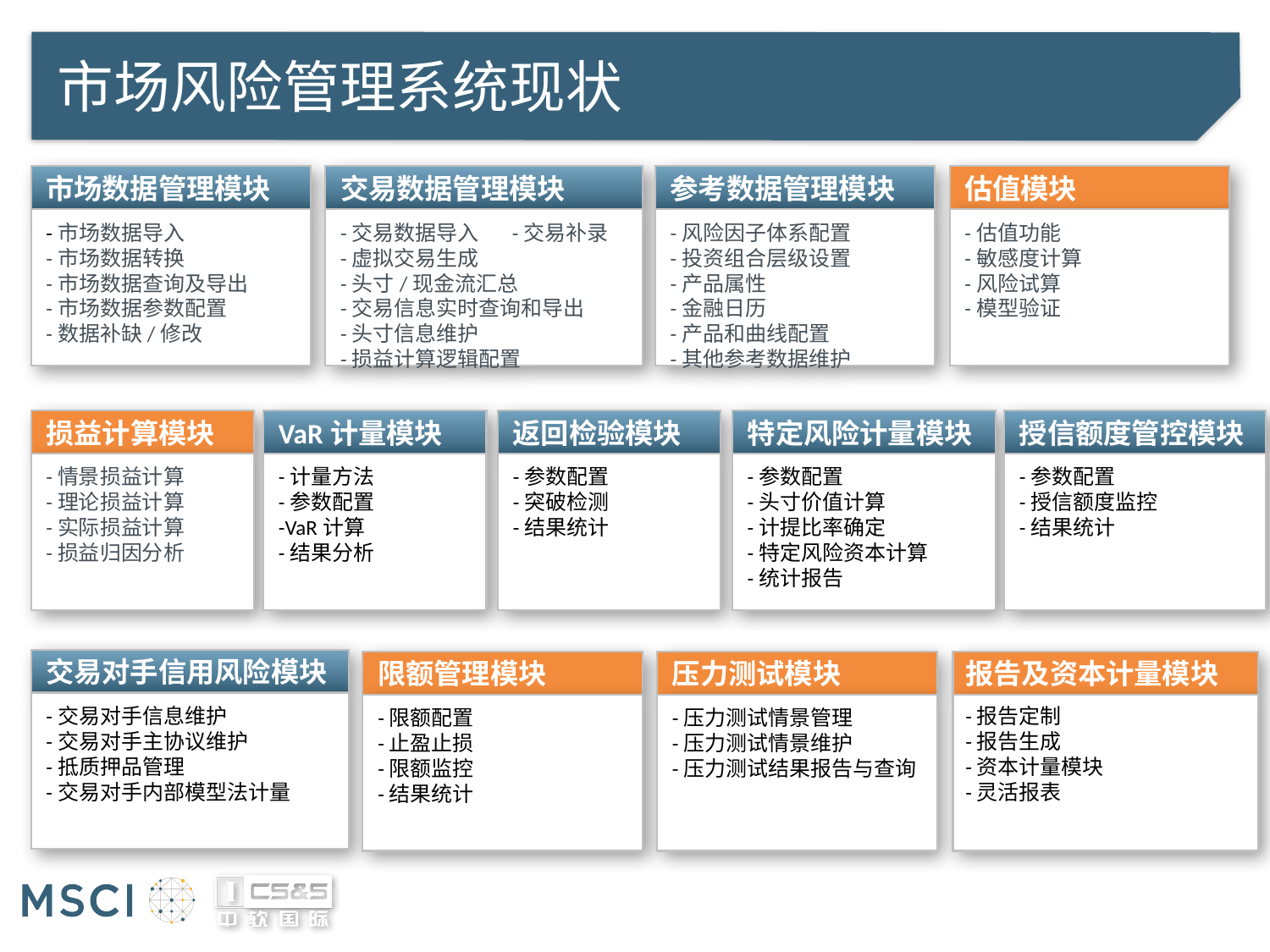

# 市场风险管理系统现状
市场数据管理模块
-市场数据导入
-市场数据转换
-市场数据查询及导出
-市场数据参数配置
-数据补缺/修改
交易数据管理模块
-交易数据导入      -交易补录
-虚拟交易生成
-头寸/现金流汇总
-交易信息实时查询和导出
-头寸信息维护
-损益计算逻辑配置
参考数据管理模块
-风险因子体系配置
-投资组合层级设置
-产品属性
-金融日历
-产品和曲线配置
-其他参考数据维护
估值模块
-估值功能
-敏感度计算
-风险试算
-模型验证
损益计算模块
-情景损益计算
-理论损益计算
-实际损益计算
-损益归因分析
VaR计量模块
返回检验模块
特定风险计量模块
授信额度管控模块
-计量方法
-参数配置
-VaR计算
-结果分析
-参数配置
-突破检测
-结果统计
-参数配置
-头寸价值计算
-计提比率确定
-特定风险资本计算
-统计报告
-参数配置
-授信额度监控
-结果统计
交易对手信用风险模块
限额管理模块
-限额配置
-止盈止损
-限额监控
-结果统计
压力测试模块
-压力测试情景管理
-压力测试情景维护
-压力测试结果报告与查询
报告及资本计量模块
-报告定制
-报告生成
-资本计量模块
-灵活报表
-交易对手信息维护
-交易对手主协议维护
-抵质押品管理
-交易对手内部模型法计量